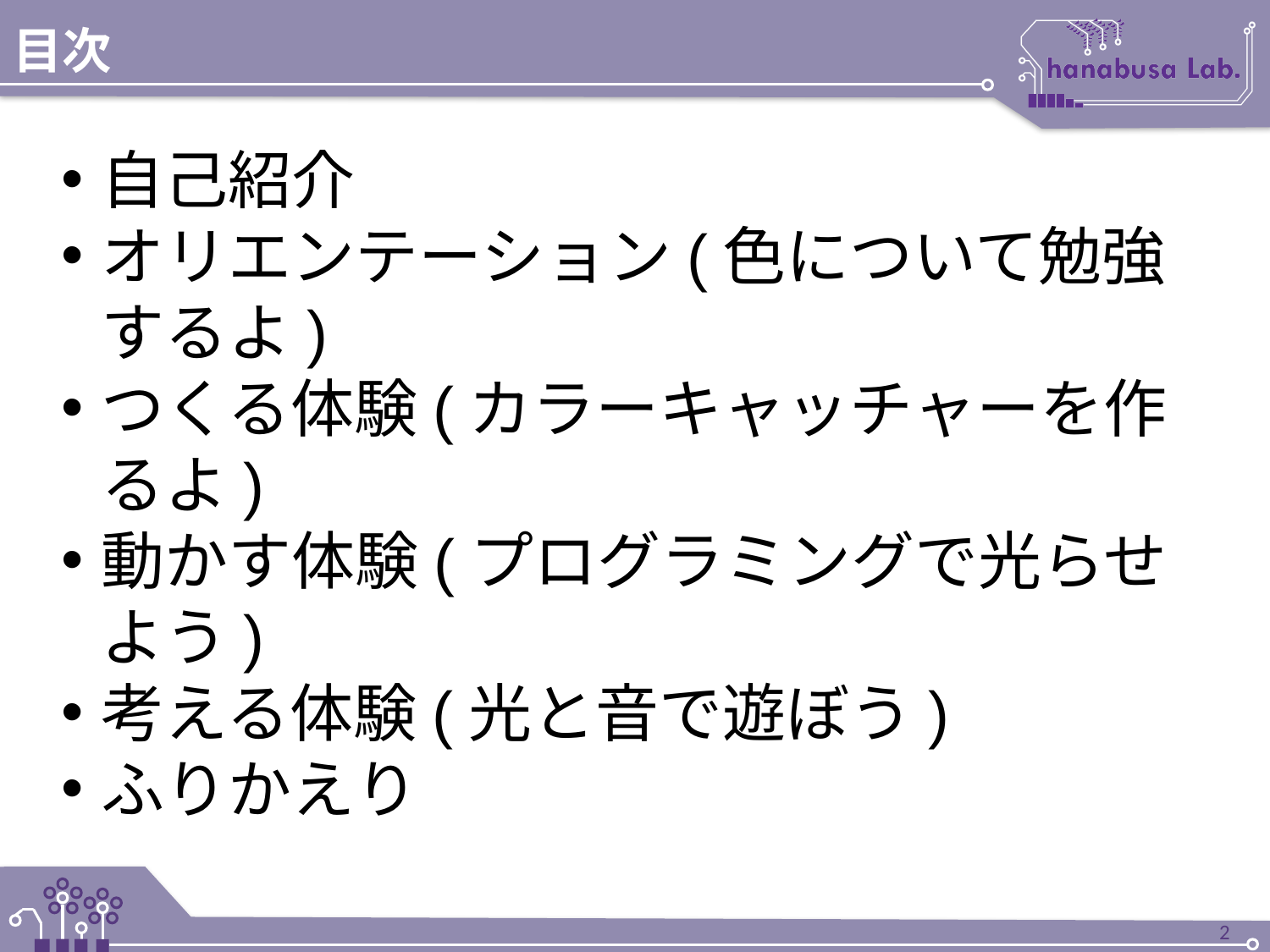

# 目次
自己紹介
オリエンテーション(色について勉強するよ)
つくる体験(カラーキャッチャーを作るよ)
動かす体験(プログラミングで光らせよう)
考える体験(光と音で遊ぼう)
ふりかえり